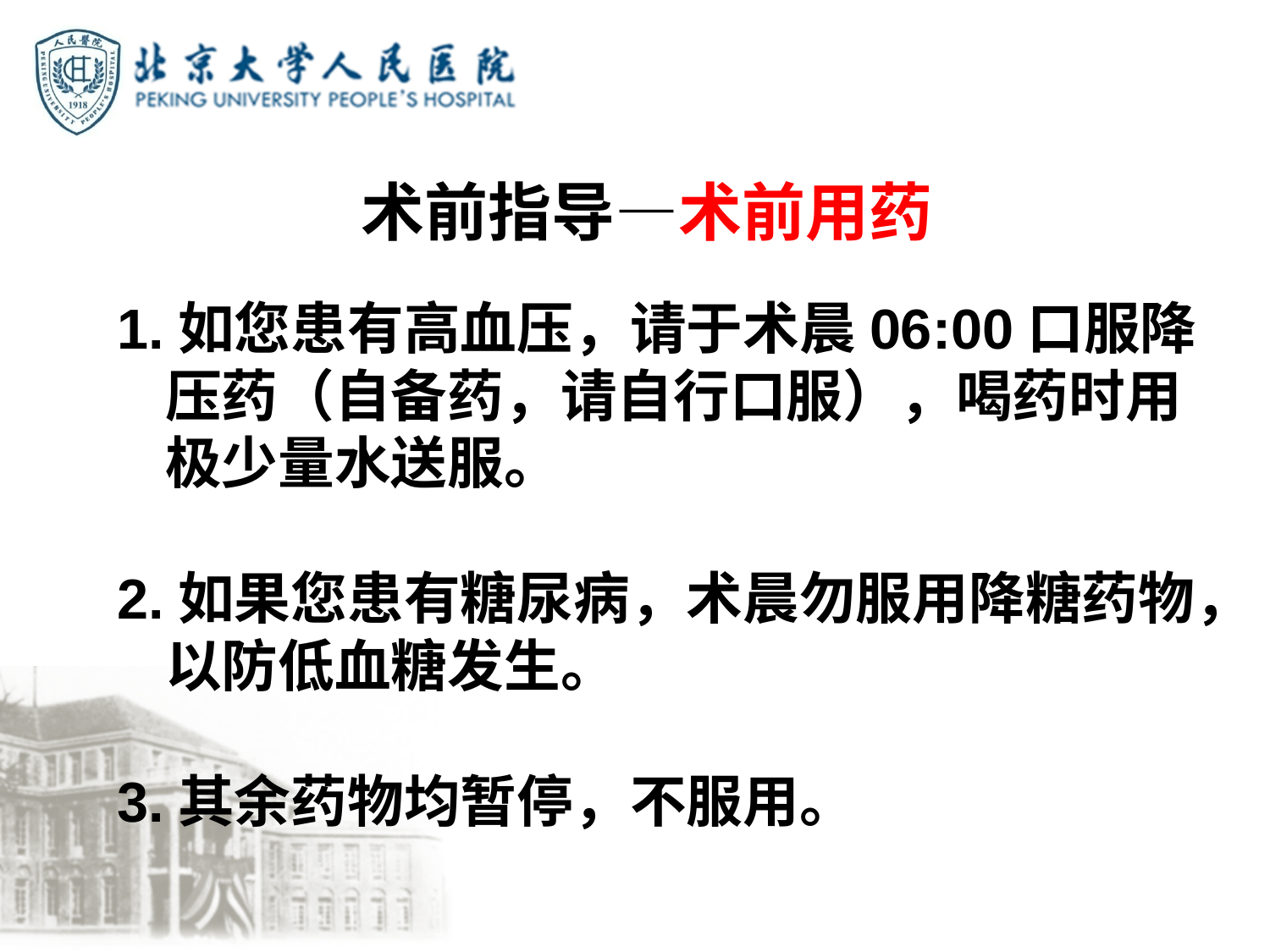

术前指导—术前用药
1.如您患有高血压，请于术晨06:00口服降压药（自备药，请自行口服），喝药时用极少量水送服。

2.如果您患有糖尿病，术晨勿服用降糖药物，以防低血糖发生。

3.其余药物均暂停，不服用。